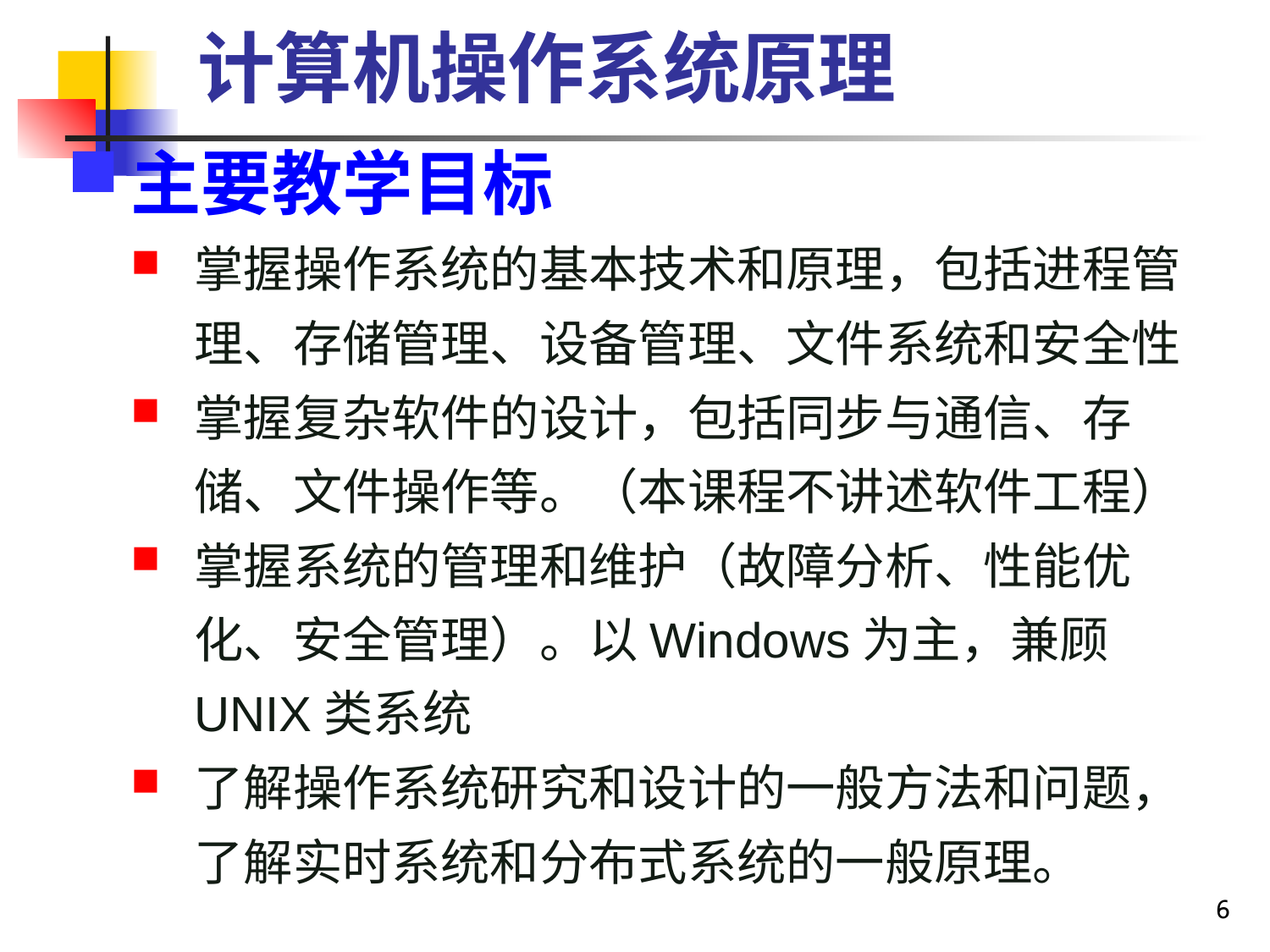

计算机操作系统原理
主要教学目标
掌握操作系统的基本技术和原理，包括进程管理、存储管理、设备管理、文件系统和安全性
掌握复杂软件的设计，包括同步与通信、存储、文件操作等。（本课程不讲述软件工程）
掌握系统的管理和维护（故障分析、性能优化、安全管理）。以Windows为主，兼顾UNIX类系统
了解操作系统研究和设计的一般方法和问题，了解实时系统和分布式系统的一般原理。
6